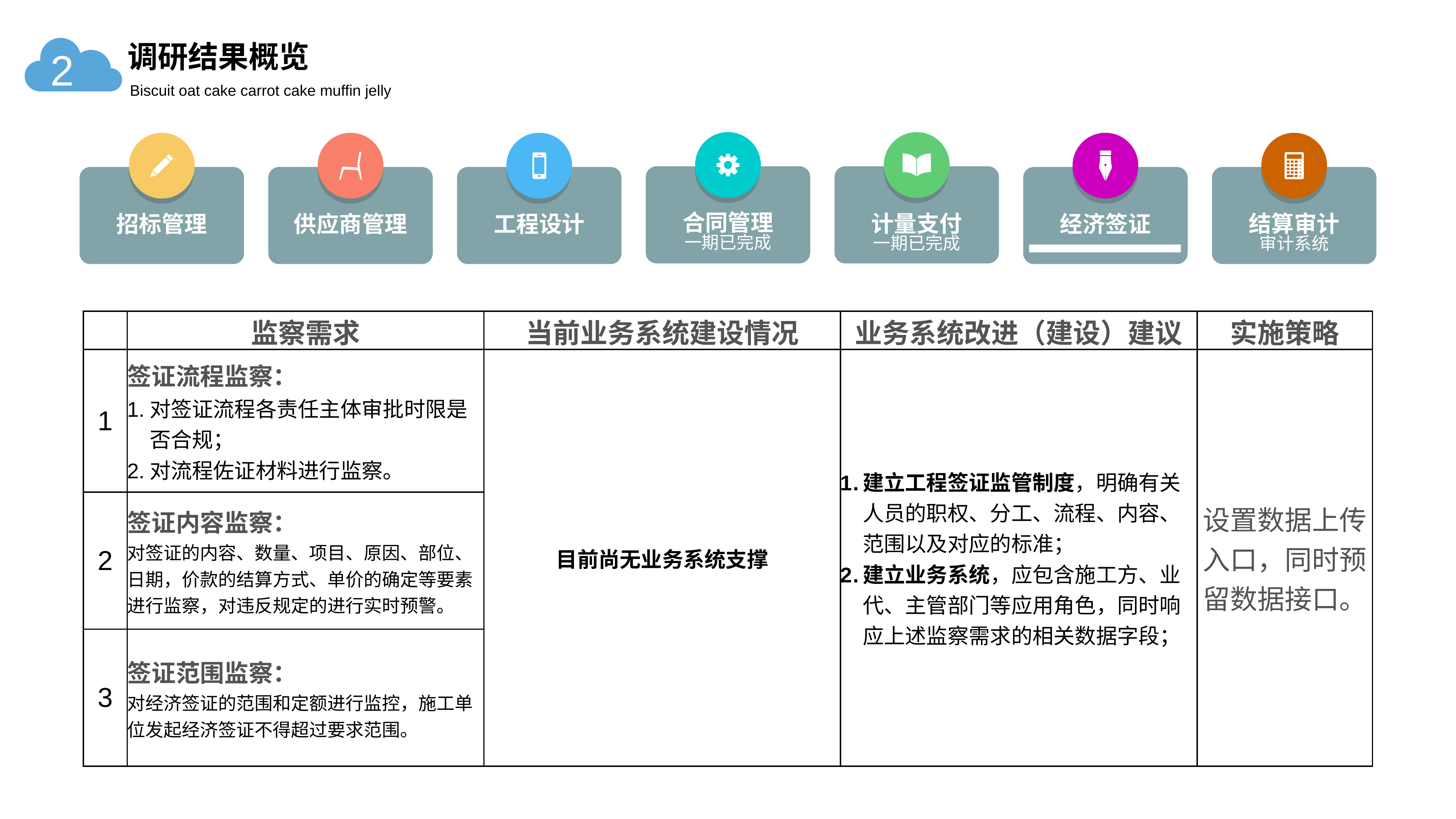

调研结果概览
2

Biscuit oat cake carrot cake muffin jelly

合同管理
一期已完成

计量支付
一期已完成

招标管理

供应商管理

工程设计

经济签证

结算审计
审计系统

|  | 监察需求 | 当前业务系统建设情况 | 业务系统改进（建设）建议 | 实施策略 |
| --- | --- | --- | --- | --- |
| 1 | 签证流程监察： 对签证流程各责任主体审批时限是否合规； 对流程佐证材料进行监察。 | 目前尚无业务系统支撑 | 建立工程签证监管制度，明确有关人员的职权、分工、流程、内容、范围以及对应的标准； 建立业务系统，应包含施工方、业代、主管部门等应用角色，同时响应上述监察需求的相关数据字段； | 设置数据上传入口，同时预留数据接口。 |
| 2 | 签证内容监察： 对签证的内容、数量、项目、原因、部位、日期，价款的结算方式、单价的确定等要素进行监察，对违反规定的进行实时预警。 |  |  |  |
| 3 | 签证范围监察： 对经济签证的范围和定额进行监控，施工单位发起经济签证不得超过要求范围。 |  |  |  |
12